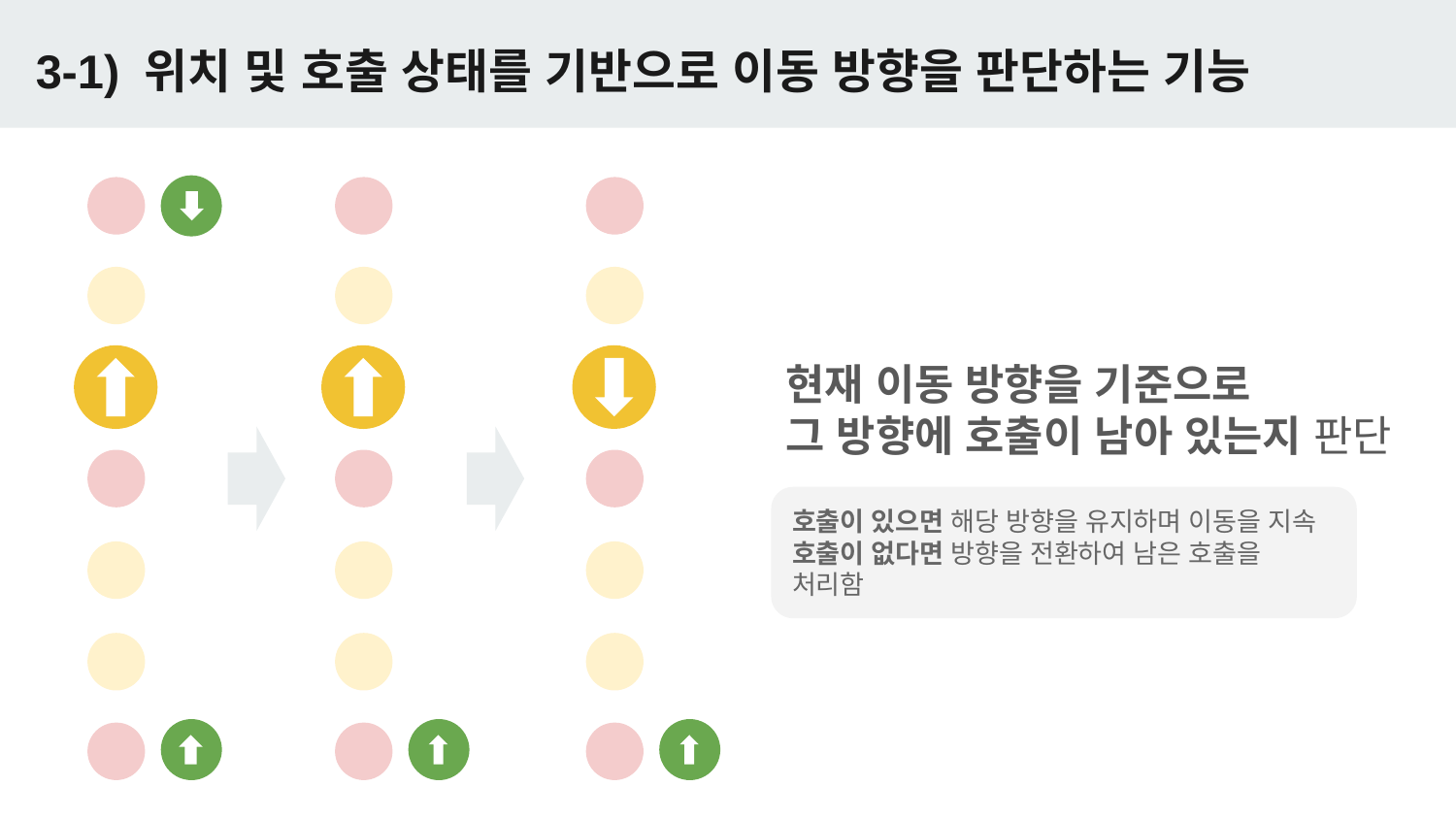

# 3-1) 위치 및 호출 상태를 기반으로 이동 방향을 판단하는 기능

현재 이동 방향을 기준으로
그 방향에 호출이 남아 있는지 판단

호출이 있으면 해당 방향을 유지하며 이동을 지속
호출이 없다면 방향을 전환하여 남은 호출을 처리함